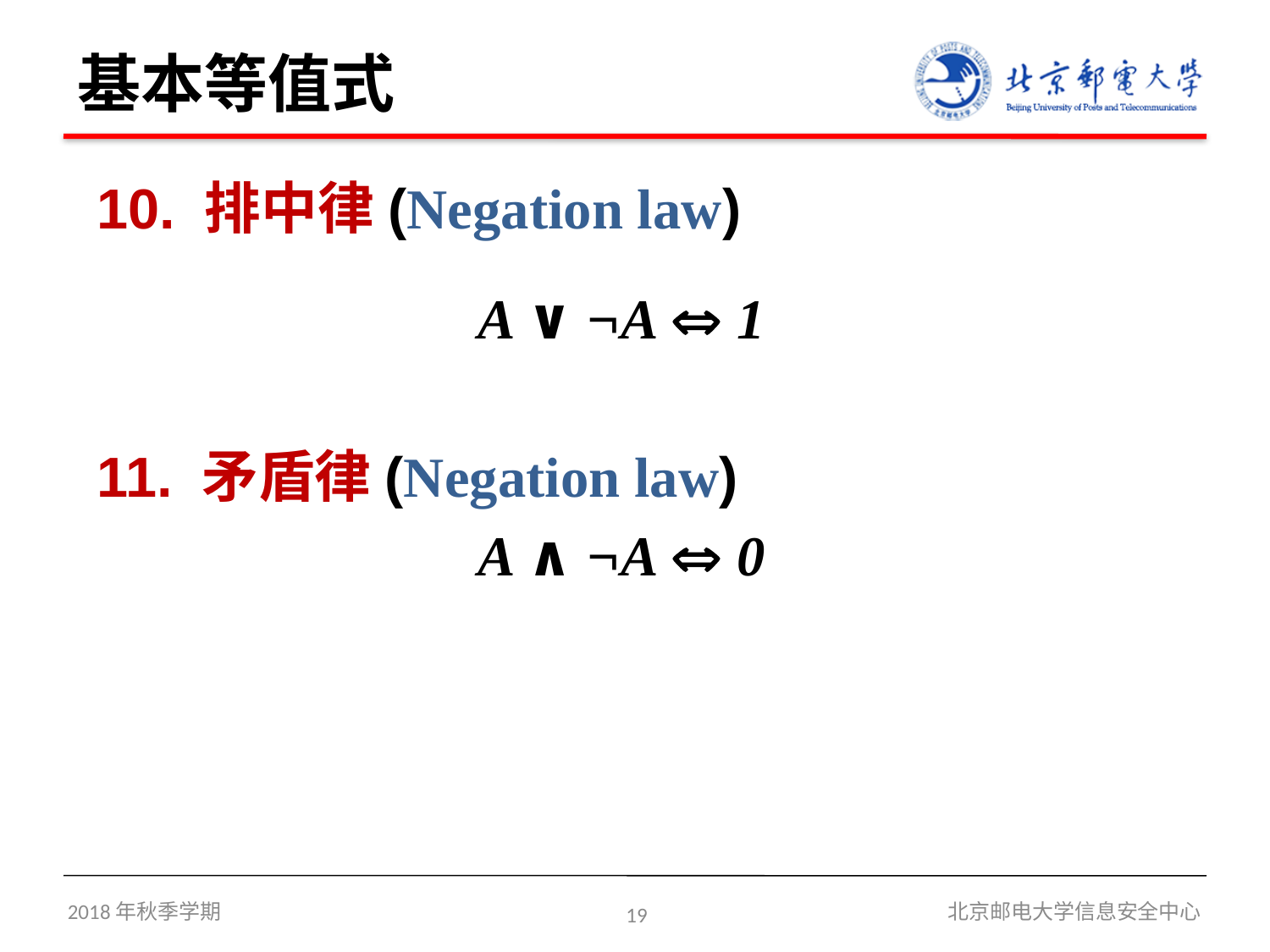

# 基本等值式
10. 排中律(Negation law)
     			A ∨ ¬A ⇔ 1

11. 矛盾律(Negation law)
			A ∧ ¬A ⇔ 0
2018年秋季学期
19